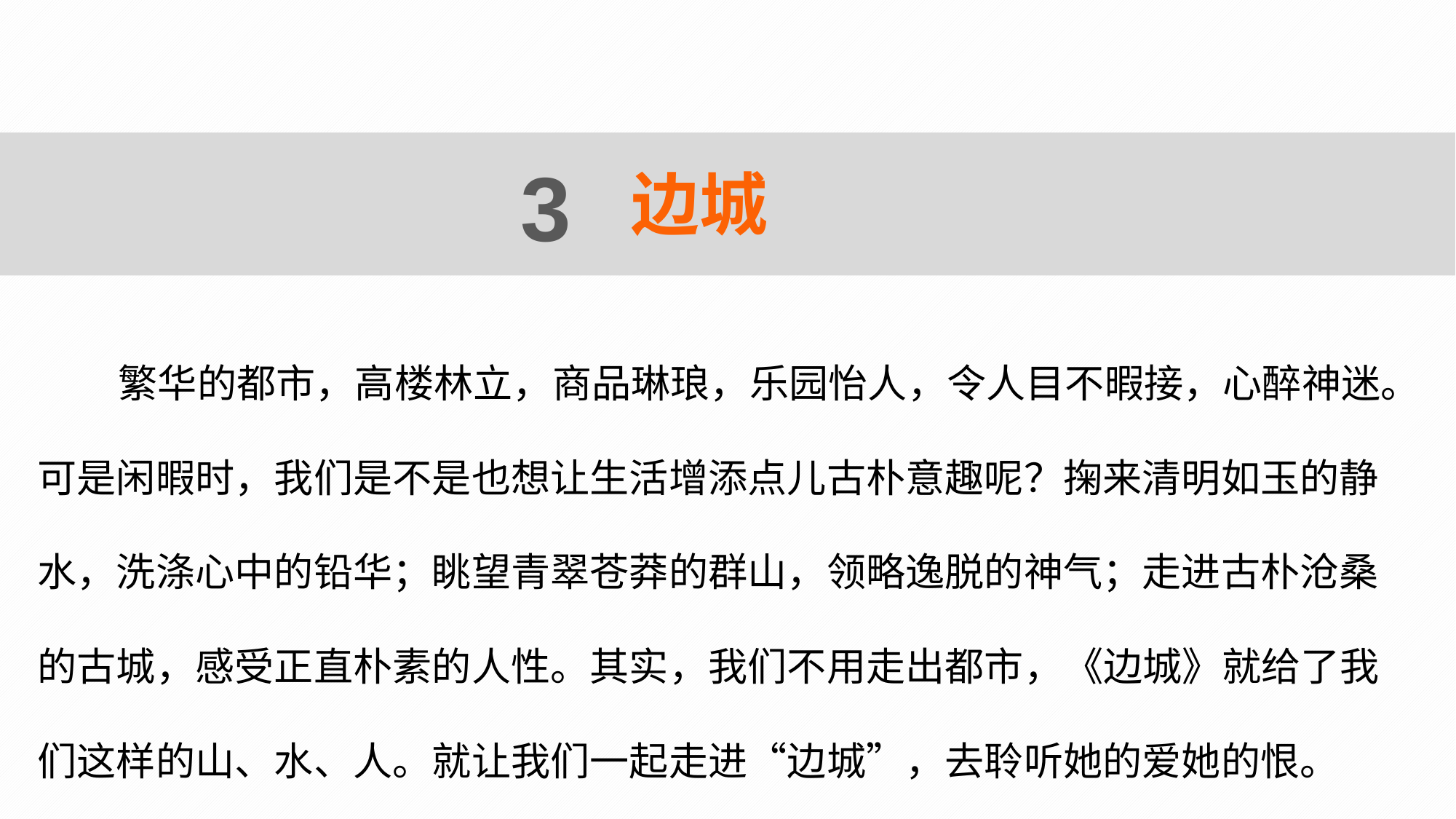

3
边城
        繁华的都市，高楼林立，商品琳琅，乐园怡人，令人目不暇接，心醉神迷。可是闲暇时，我们是不是也想让生活增添点儿古朴意趣呢？掬来清明如玉的静水，洗涤心中的铅华；眺望青翠苍莽的群山，领略逸脱的神气；走进古朴沧桑的古城，感受正直朴素的人性。其实，我们不用走出都市，《边城》就给了我们这样的山、水、人。就让我们一起走进“边城”，去聆听她的爱她的恨。